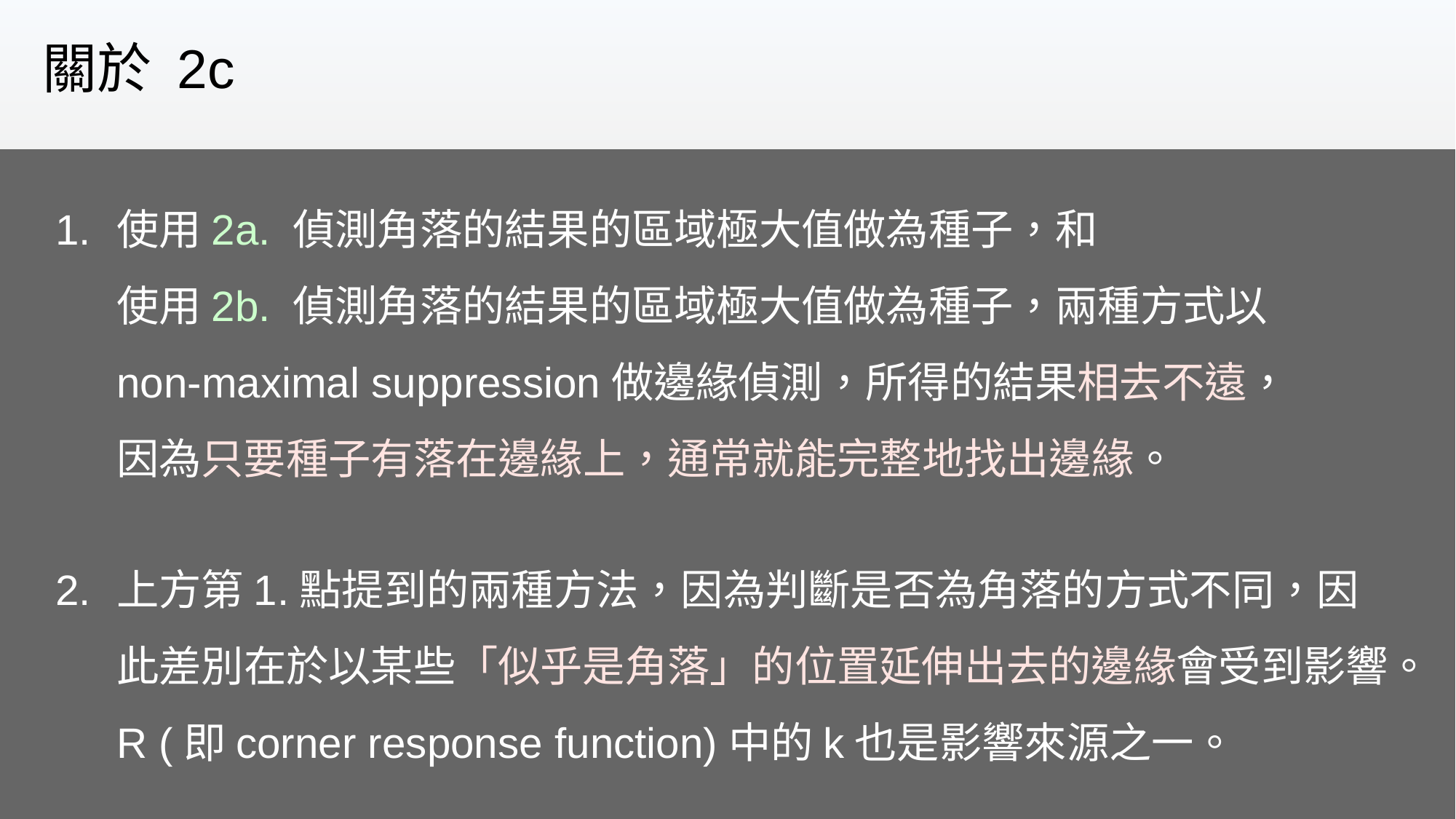

關於 2c
使用2a. 偵測角落的結果的區域極大值做為種子，和
使用2b. 偵測角落的結果的區域極大值做為種子，兩種方式以
non-maximal suppression做邊緣偵測，所得的結果相去不遠，
因為只要種子有落在邊緣上，通常就能完整地找出邊緣。

上方第1.點提到的兩種方法，因為判斷是否為角落的方式不同，因此差別在於以某些「似乎是角落」的位置延伸出去的邊緣會受到影響。R (即corner response function)中的k也是影響來源之一。